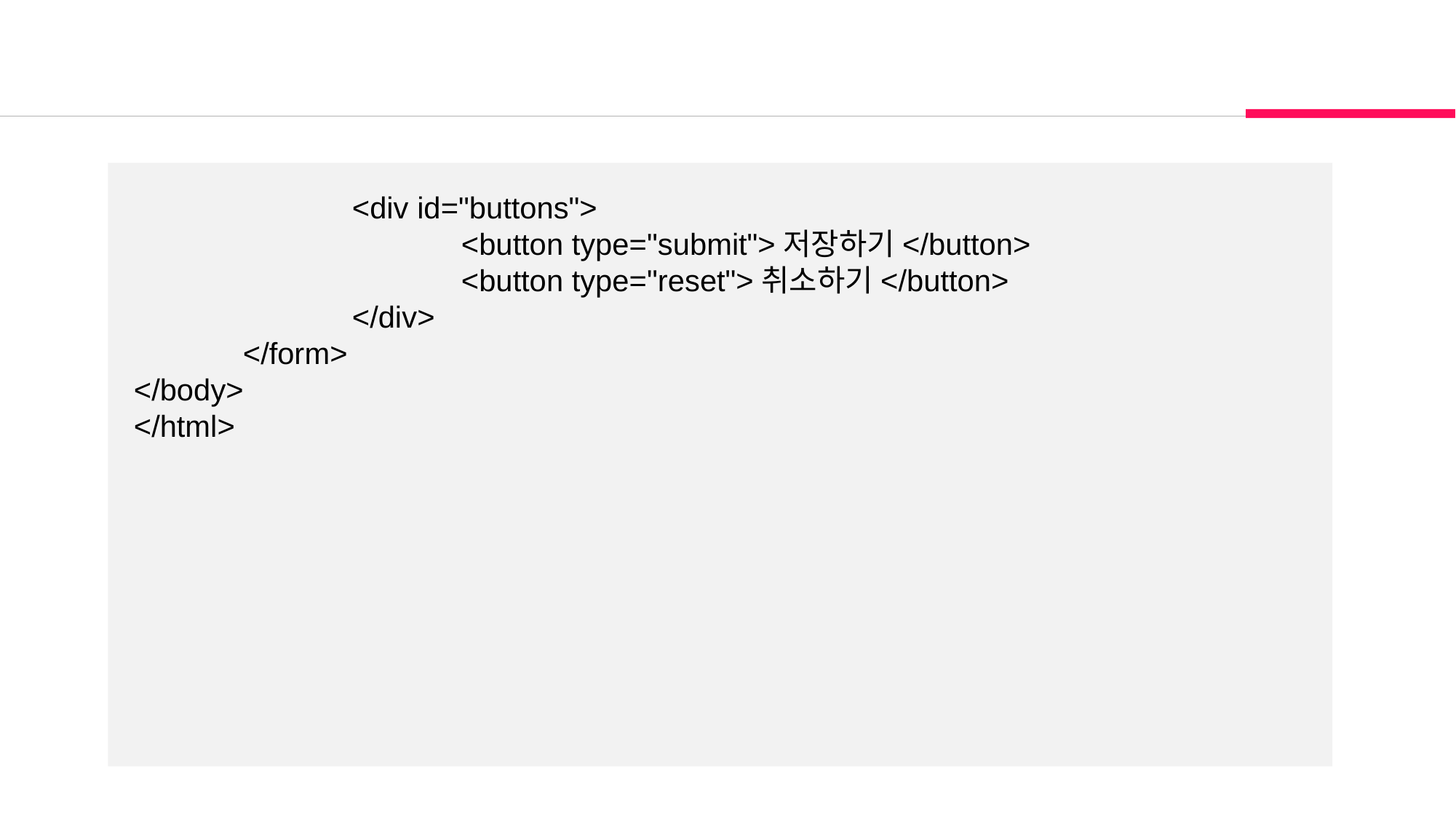

<div id="buttons">
			<button type="submit">저장하기</button>
        			<button type="reset">취소하기</button>
		</div>
	</form>
</body>
</html>